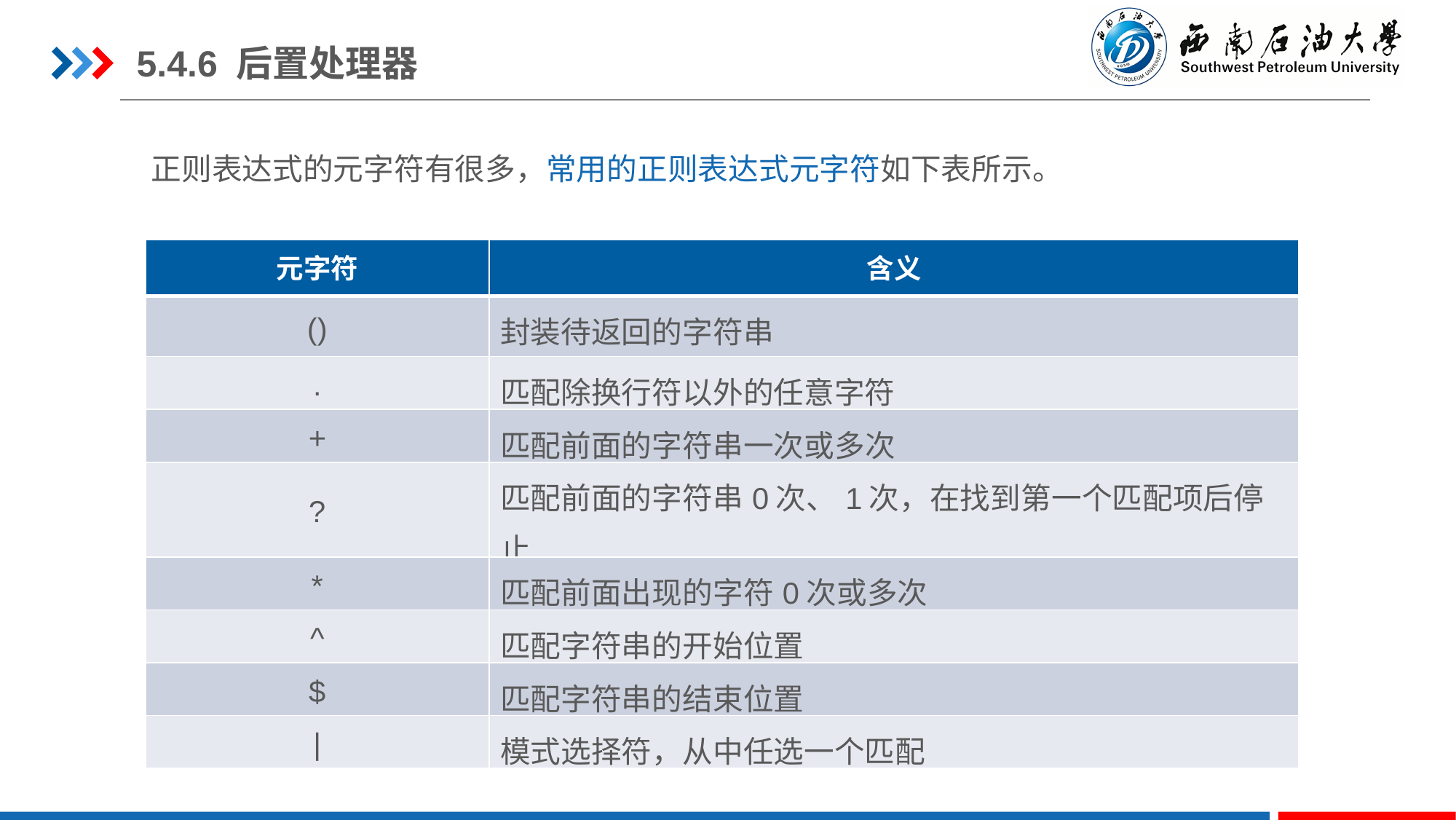

5.4.6 后置处理器
正则表达式的元字符有很多，常用的正则表达式元字符如下表所示。
| 元字符 | 含义 |
| --- | --- |
| () | 封装待返回的字符串 |
| . | 匹配除换行符以外的任意字符 |
| + | 匹配前面的字符串一次或多次 |
| ? | 匹配前面的字符串0次、1次，在找到第一个匹配项后停止 |
| \* | 匹配前面出现的字符0次或多次 |
| ^ | 匹配字符串的开始位置 |
| $ | 匹配字符串的结束位置 |
| | | 模式选择符，从中任选一个匹配 |